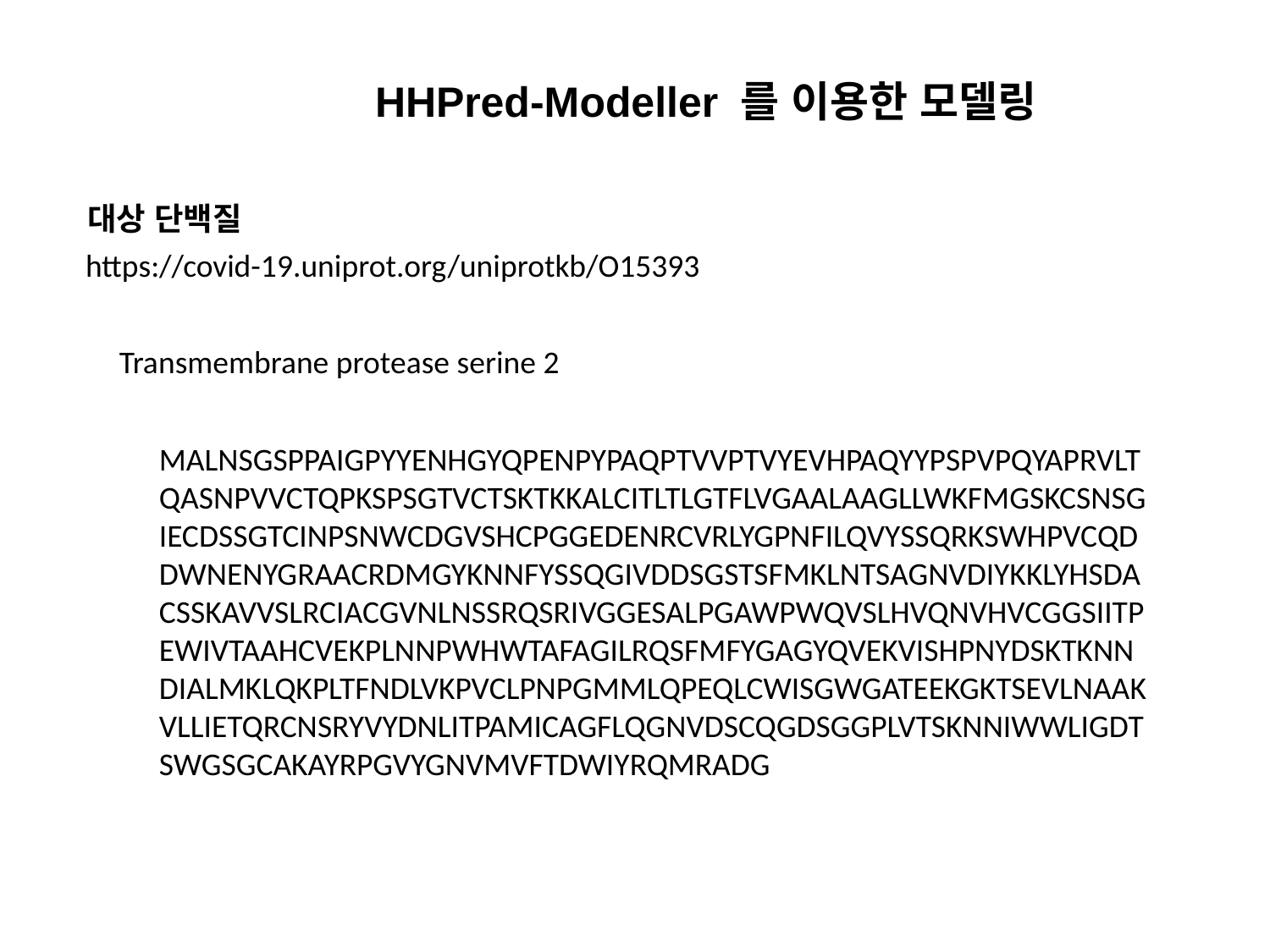

HHPred-Modeller 를 이용한 모델링
대상 단백질
https://covid-19.uniprot.org/uniprotkb/O15393
Transmembrane protease serine 2
MALNSGSPPAIGPYYENHGYQPENPYPAQPTVVPTVYEVHPAQYYPSPVPQYAPRVLTQASNPVVCTQPKSPSGTVCTSKTKKALCITLTLGTFLVGAALAAGLLWKFMGSKCSNSGIECDSSGTCINPSNWCDGVSHCPGGEDENRCVRLYGPNFILQVYSSQRKSWHPVCQDDWNENYGRAACRDMGYKNNFYSSQGIVDDSGSTSFMKLNTSAGNVDIYKKLYHSDACSSKAVVSLRCIACGVNLNSSRQSRIVGGESALPGAWPWQVSLHVQNVHVCGGSIITPEWIVTAAHCVEKPLNNPWHWTAFAGILRQSFMFYGAGYQVEKVISHPNYDSKTKNNDIALMKLQKPLTFNDLVKPVCLPNPGMMLQPEQLCWISGWGATEEKGKTSEVLNAAKVLLIETQRCNSRYVYDNLITPAMICAGFLQGNVDSCQGDSGGPLVTSKNNIWWLIGDTSWGSGCAKAYRPGVYGNVMVFTDWIYRQMRADG